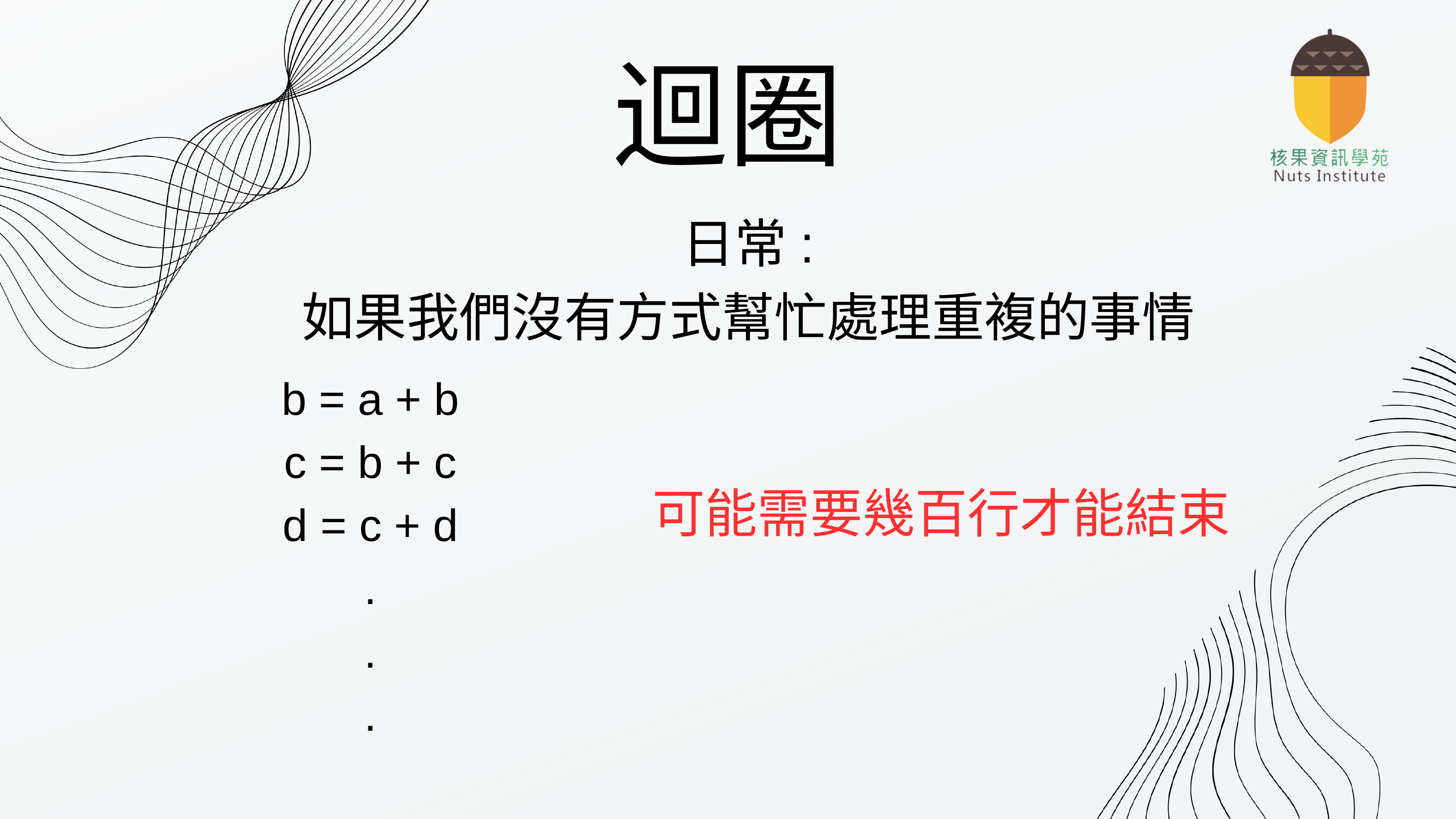

迴圈

日常:
如果我們沒有方式幫忙處理重複的事情
b = a + b
c = b + c
d = c + d
.
.
.

可能需要幾百行才能結束